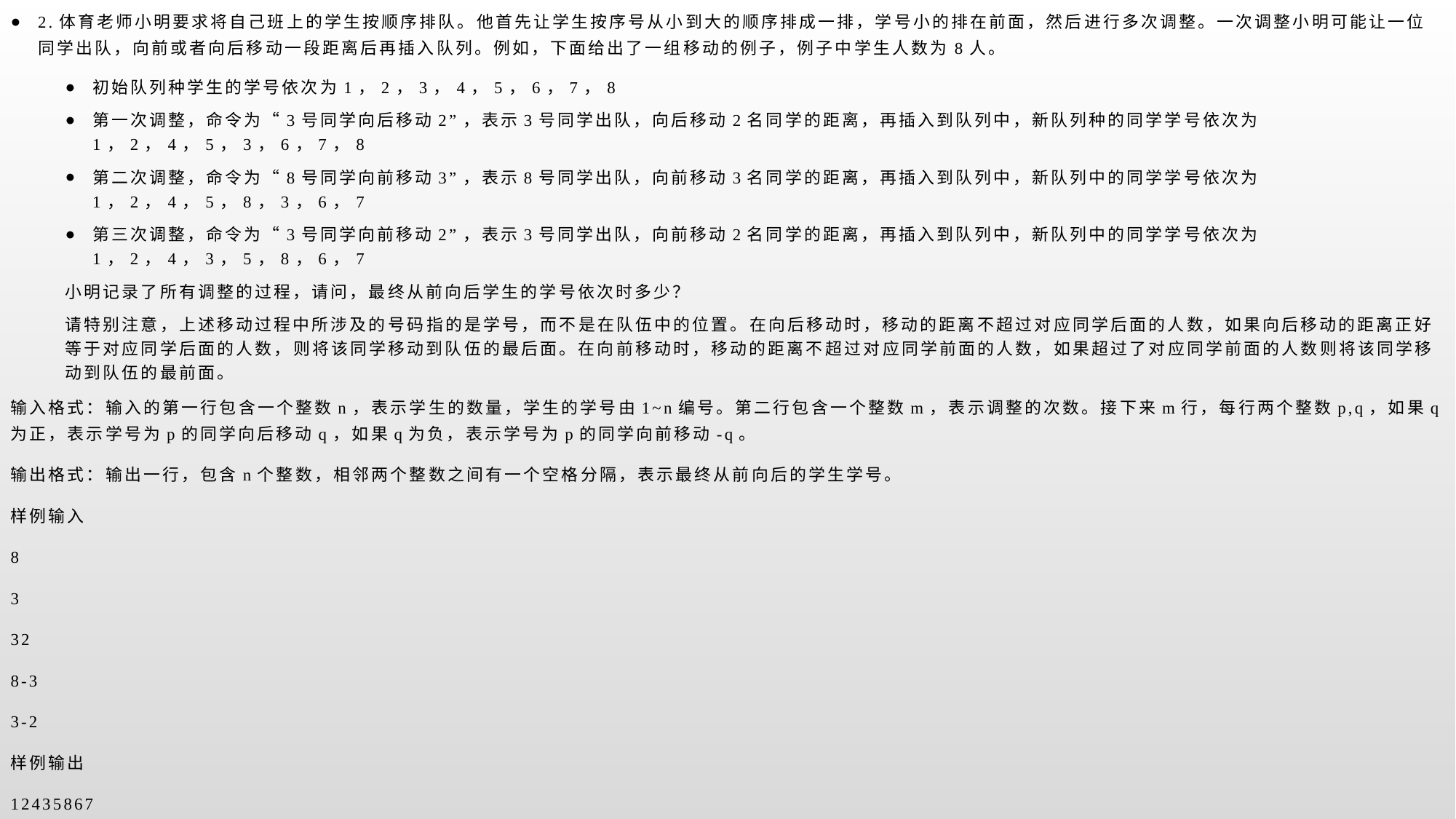

2.体育老师小明要求将自己班上的学生按顺序排队。他首先让学生按序号从小到大的顺序排成一排，学号小的排在前面，然后进行多次调整。一次调整小明可能让一位同学出队，向前或者向后移动一段距离后再插入队列。例如，下面给出了一组移动的例子，例子中学生人数为8人。
初始队列种学生的学号依次为1，2，3，4，5，6，7，8
第一次调整，命令为“3号同学向后移动2”，表示3号同学出队，向后移动2名同学的距离，再插入到队列中，新队列种的同学学号依次为1，2，4，5，3，6，7，8
第二次调整，命令为“8号同学向前移动3”，表示8号同学出队，向前移动3名同学的距离，再插入到队列中，新队列中的同学学号依次为1，2，4，5，8，3，6，7
第三次调整，命令为“3号同学向前移动2”，表示3号同学出队，向前移动2名同学的距离，再插入到队列中，新队列中的同学学号依次为1，2，4，3，5，8，6，7
小明记录了所有调整的过程，请问，最终从前向后学生的学号依次时多少？
请特别注意，上述移动过程中所涉及的号码指的是学号，而不是在队伍中的位置。在向后移动时，移动的距离不超过对应同学后面的人数，如果向后移动的距离正好等于对应同学后面的人数，则将该同学移动到队伍的最后面。在向前移动时，移动的距离不超过对应同学前面的人数，如果超过了对应同学前面的人数则将该同学移动到队伍的最前面。
输入格式：输入的第一行包含一个整数n，表示学生的数量，学生的学号由1~n编号。第二行包含一个整数m，表示调整的次数。接下来m行，每行两个整数p,q，如果q为正，表示学号为p的同学向后移动q，如果q为负，表示学号为p的同学向前移动-q。
输出格式：输出一行，包含n个整数，相邻两个整数之间有一个空格分隔，表示最终从前向后的学生学号。
样例输入
8
3
32
8-3
3-2
样例输出
12435867
1）写出思想2）写出代码